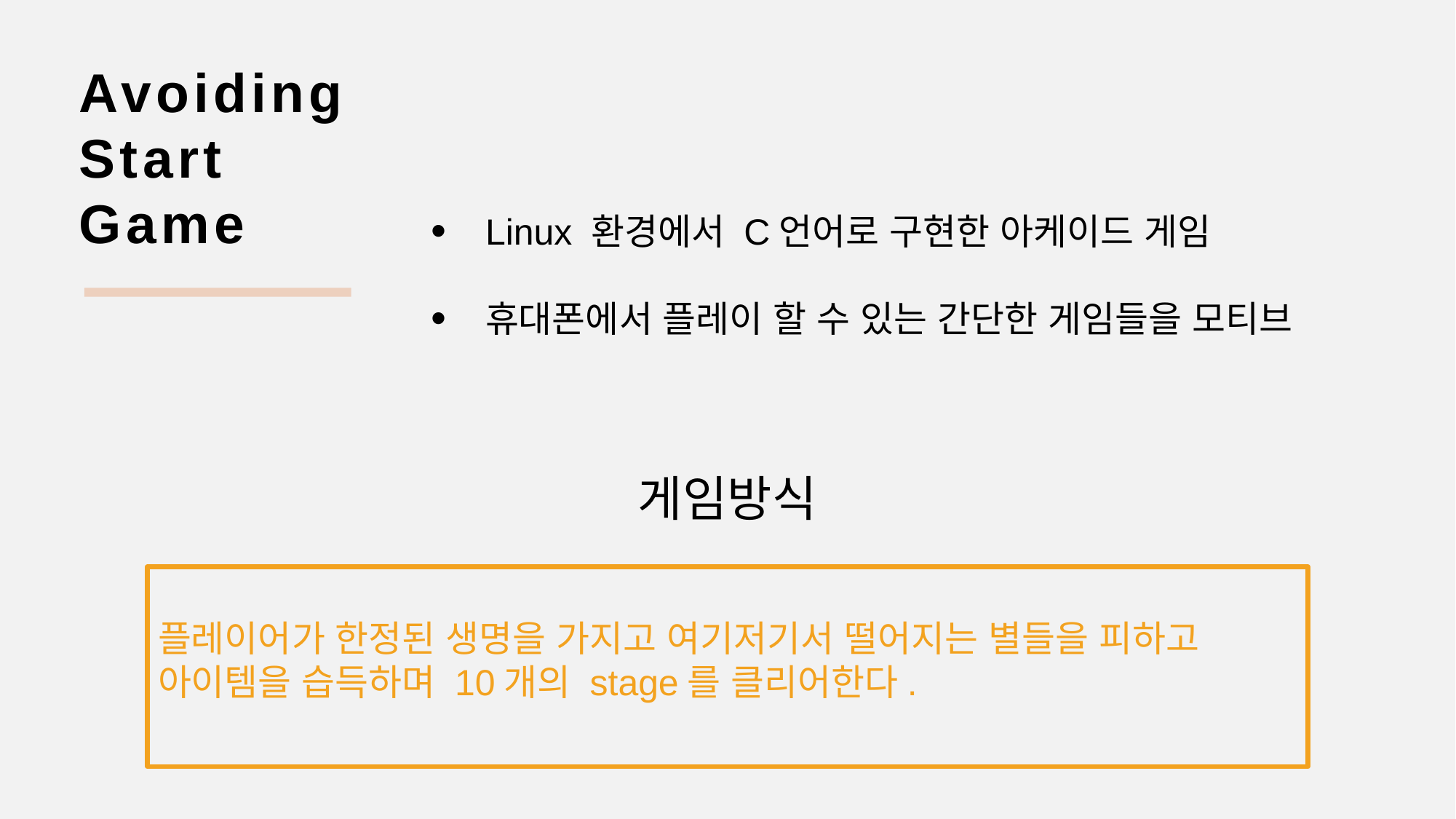

Avoiding
Start
Game
Linux 환경에서 C언어로 구현한 아케이드 게임

휴대폰에서 플레이 할 수 있는 간단한 게임들을 모티브

게임방식

플레이어가 한정된 생명을 가지고 여기저기서 떨어지는 별들을 피하고
아이템을 습득하며 10개의 stage를 클리어한다.